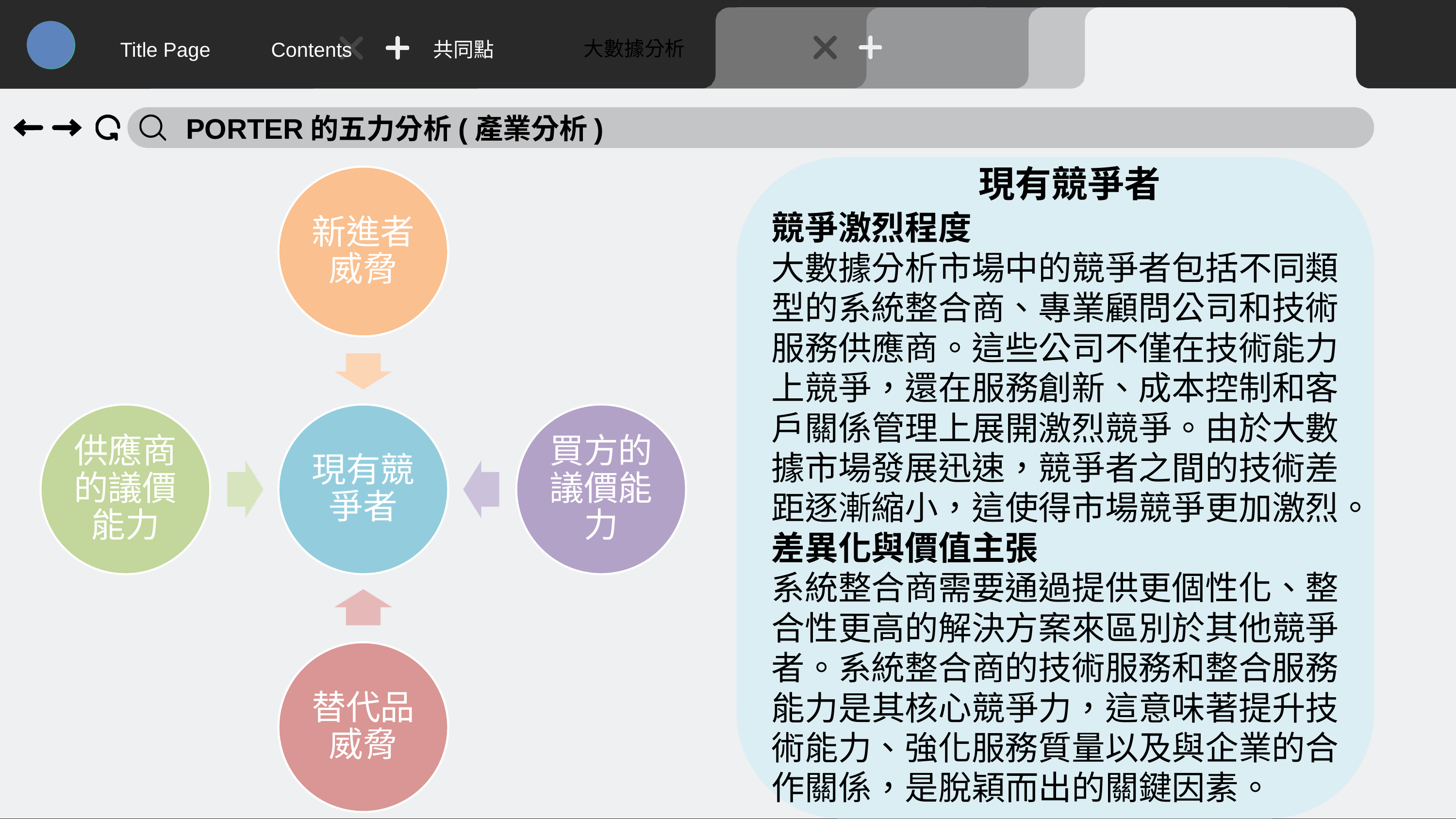

大數據分析
Title Page
Contents
共同點

PORTER的五力分析(產業分析)

現有競爭者
現有競爭者

新進者威脅

買方的議價能力

替代品威脅

供應商的議價能力
競爭激烈程度
大數據分析市場中的競爭者包括不同類型的系統整合商、專業顧問公司和技術服務供應商。這些公司不僅在技術能力上競爭，還在服務創新、成本控制和客戶關係管理上展開激烈競爭。由於大數據市場發展迅速，競爭者之間的技術差距逐漸縮小，這使得市場競爭更加激烈。差異化與價值主張
系統整合商需要通過提供更個性化、整合性更高的解決方案來區別於其他競爭者。系統整合商的技術服務和整合服務能力是其核心競爭力，這意味著提升技術能力、強化服務質量以及與企業的合作關係，是脫穎而出的關鍵因素。
28